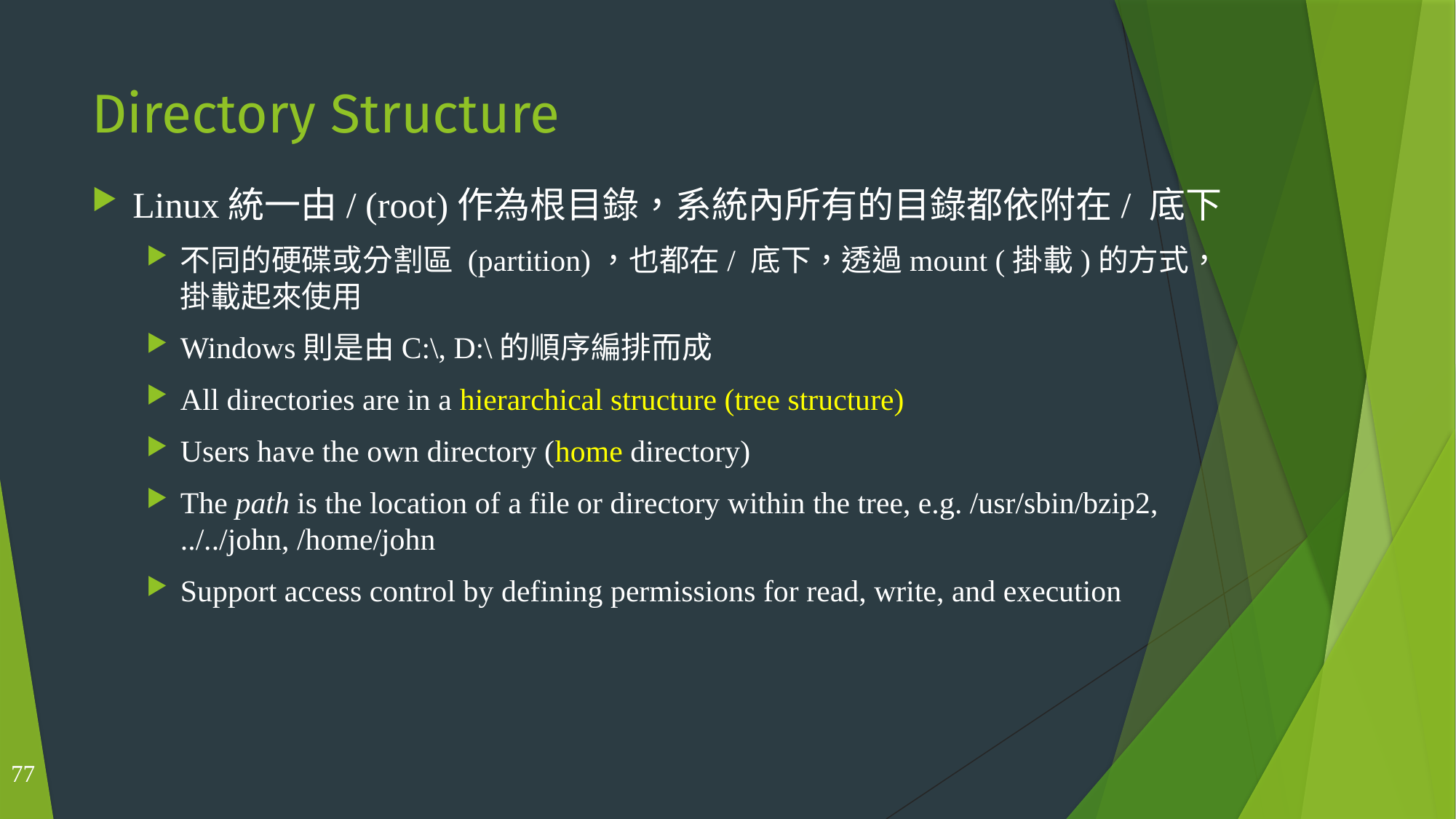

# Directory Structure
Linux統一由/ (root)作為根目錄，系統內所有的目錄都依附在/ 底下
不同的硬碟或分割區 (partition)，也都在/ 底下，透過mount (掛載)的方式，掛載起來使用
Windows則是由C:\, D:\的順序編排而成
All directories are in a hierarchical structure (tree structure)
Users have the own directory (home directory)
The path is the location of a file or directory within the tree, e.g. /usr/sbin/bzip2, ../../john, /home/john
Support access control by defining permissions for read, write, and execution

77